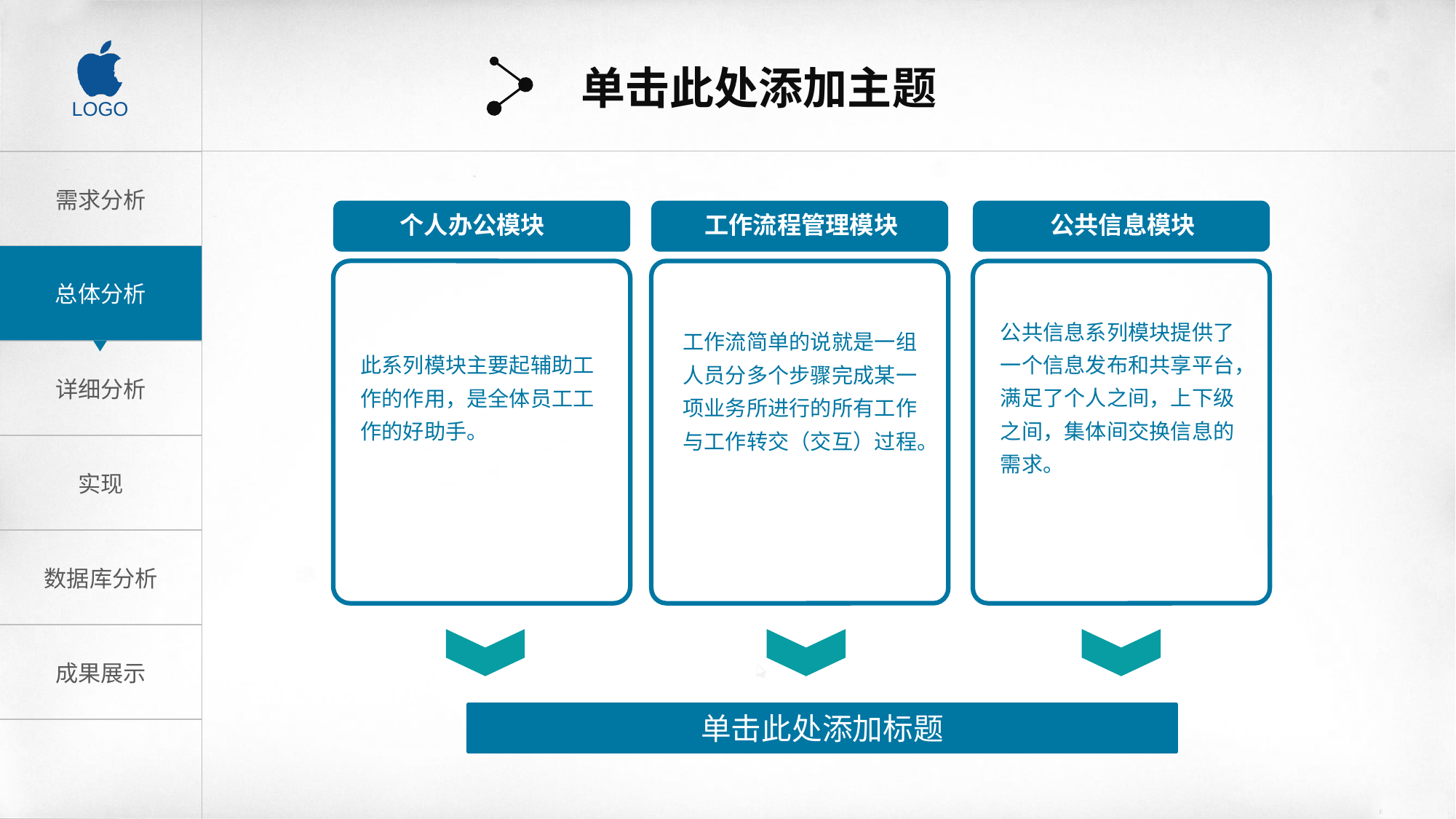

单击此处添加主题

个人办公模块
工作流程管理模块
公共信息模块

公共信息系列模块提供了一个信息发布和共享平台，满足了个人之间，上下级之间，集体间交换信息的需求。
工作流简单的说就是一组人员分多个步骤完成某一项业务所进行的所有工作与工作转交（交互）过程。
此系列模块主要起辅助工作的作用，是全体员工工作的好助手。

单击此处添加标题